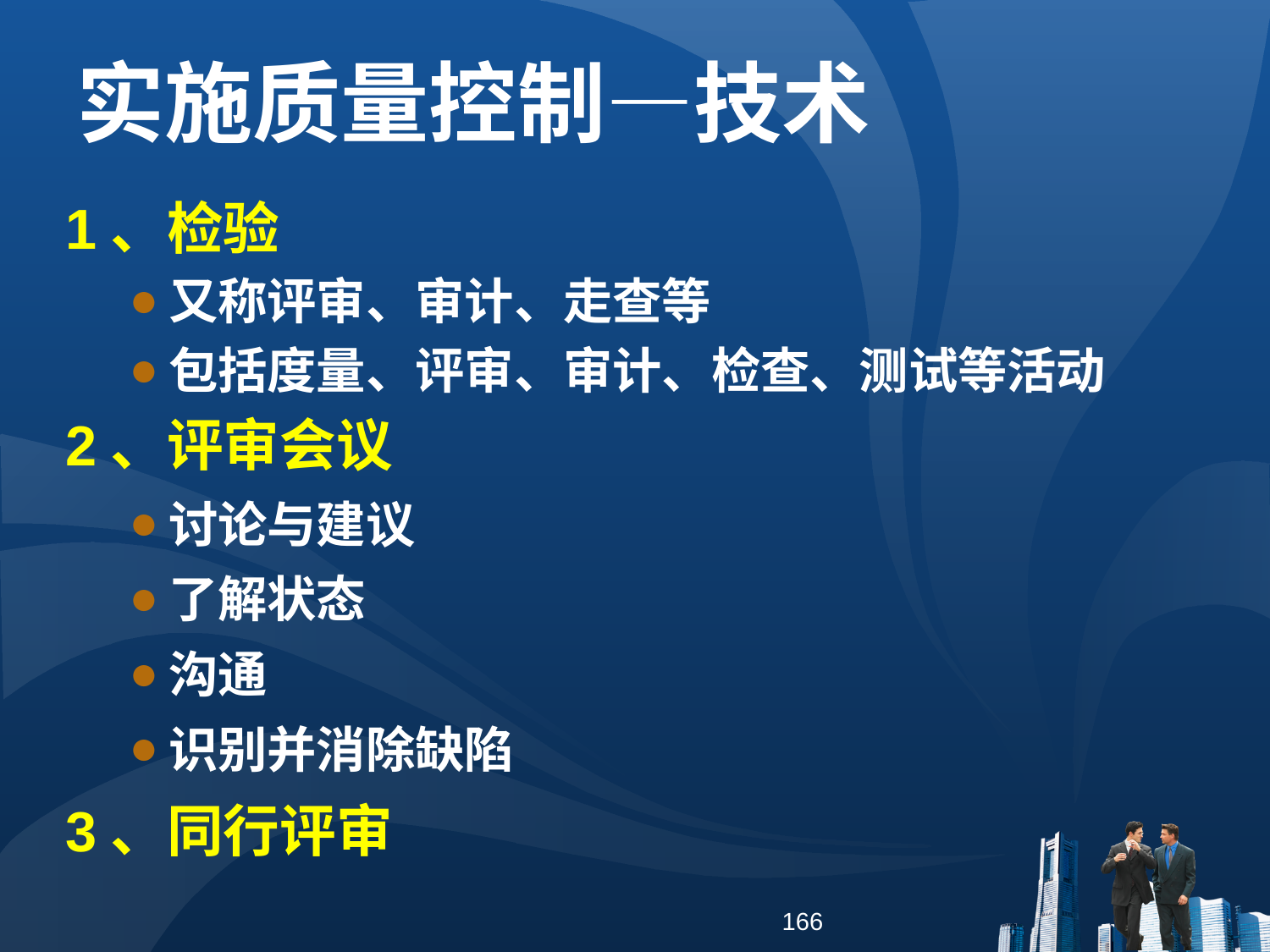

实施质量控制—技术
1、检验
又称评审、审计、走查等
包括度量、评审、审计、检查、测试等活动
2、评审会议
讨论与建议
了解状态
沟通
识别并消除缺陷
3、同行评审
166